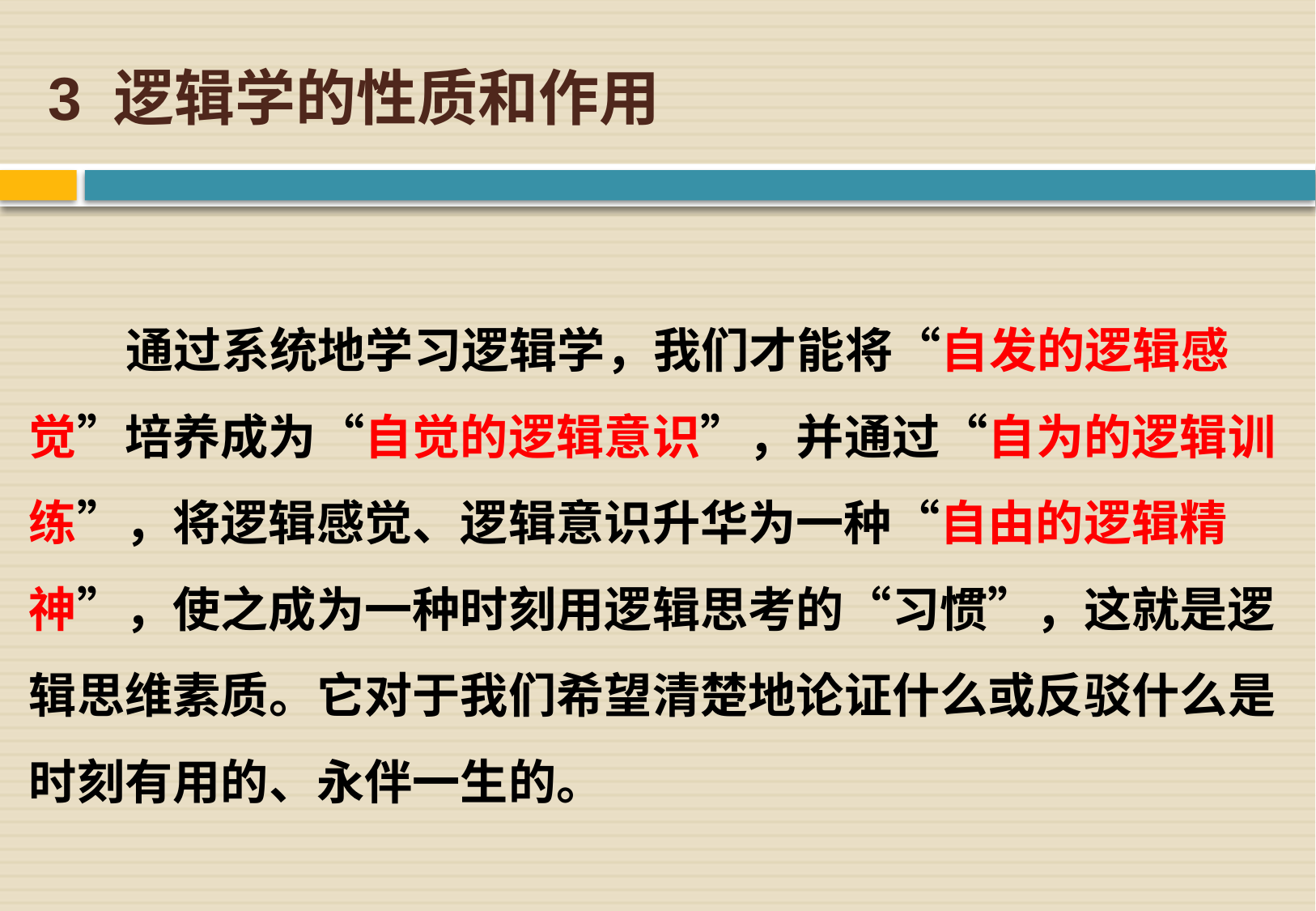

# 3 逻辑学的性质和作用

        通过系统地学习逻辑学，我们才能将“自发的逻辑感觉”培养成为“自觉的逻辑意识”，并通过“自为的逻辑训练”，将逻辑感觉、逻辑意识升华为一种“自由的逻辑精神”，使之成为一种时刻用逻辑思考的“习惯”，这就是逻辑思维素质。它对于我们希望清楚地论证什么或反驳什么是时刻有用的、永伴一生的。